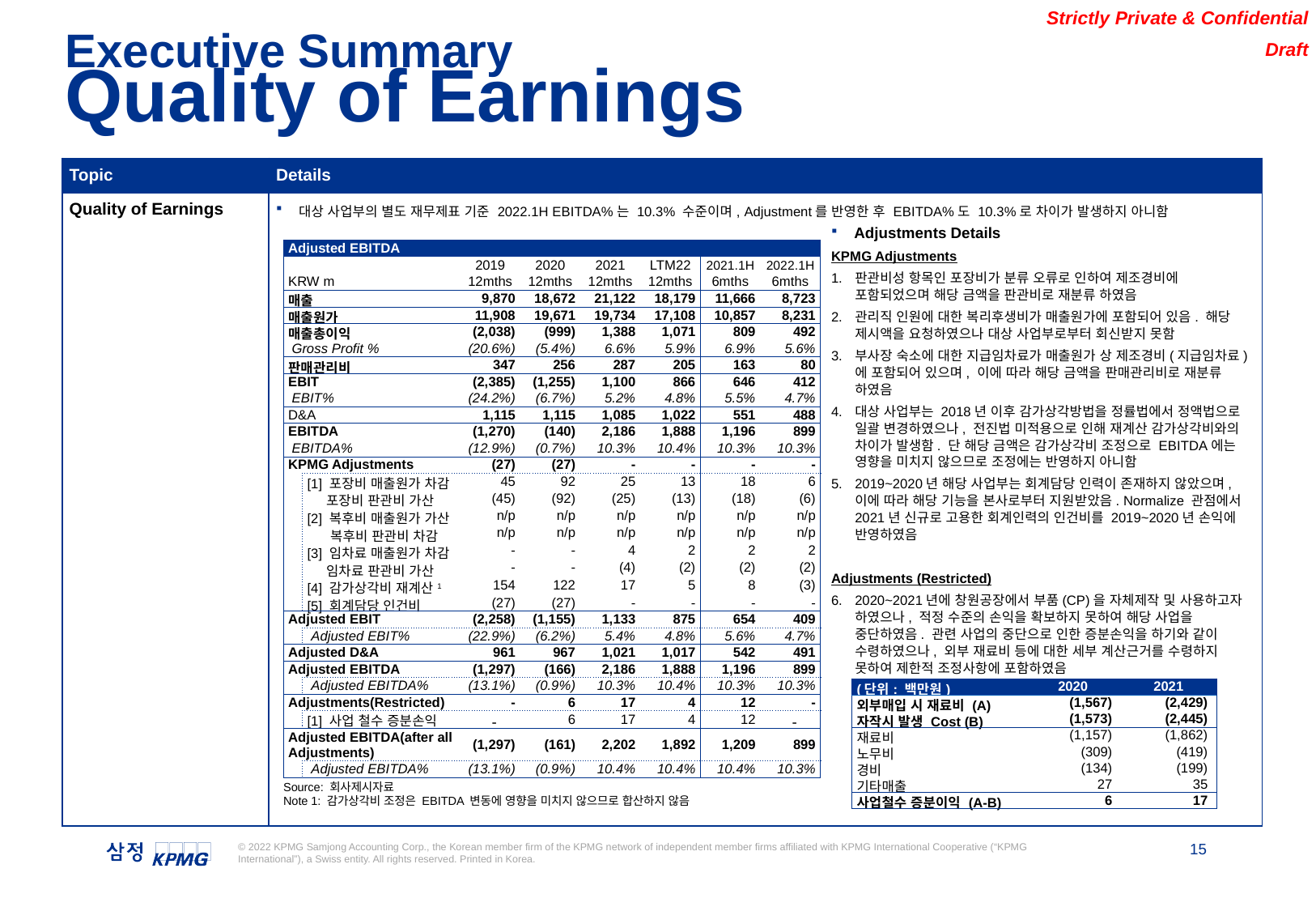

Executive Summary
Quality of Earnings
| Topic | Details |
| --- | --- |
| Quality of Earnings | 대상 사업부의 별도 재무제표 기준 2022.1H EBITDA%는 10.3% 수준이며, Adjustment를 반영한 후 EBITDA%도 10.3%로 차이가 발생하지 아니함 |
 Adjustments Details
KPMG Adjustments
판관비성 항목인 포장비가 분류 오류로 인하여 제조경비에 포함되었으며 해당 금액을 판관비로 재분류 하였음
관리직 인원에 대한 복리후생비가 매출원가에 포함되어 있음. 해당 제시액을 요청하였으나 대상 사업부로부터 회신받지 못함
부사장 숙소에 대한 지급임차료가 매출원가 상 제조경비(지급임차료)에 포함되어 있으며, 이에 따라 해당 금액을 판매관리비로 재분류 하였음
대상 사업부는 2018년 이후 감가상각방법을 정률법에서 정액법으로 일괄 변경하였으나, 전진법 미적용으로 인해 재계산 감가상각비와의 차이가 발생함. 단 해당 금액은 감가상각비 조정으로 EBITDA에는 영향을 미치지 않으므로 조정에는 반영하지 아니함
2019~2020년 해당 사업부는 회계담당 인력이 존재하지 않았으며, 이에 따라 해당 기능을 본사로부터 지원받았음. Normalize 관점에서 2021년 신규로 고용한 회계인력의 인건비를 2019~2020년 손익에 반영하였음

Adjustments (Restricted)
2020~2021년에 창원공장에서 부품(CP)을 자체제작 및 사용하고자 하였으나, 적정 수준의 손익을 확보하지 못하여 해당 사업을 중단하였음. 관련 사업의 중단으로 인한 증분손익을 하기와 같이 수령하였으나, 외부 재료비 등에 대한 세부 계산근거를 수령하지 못하여 제한적 조정사항에 포함하였음
| Adjusted EBITDA |  |  |  |  |  |  |  |
| --- | --- | --- | --- | --- | --- | --- | --- |
|  |  | 2019 | 2020 | 2021 | LTM22 | 2021.1H | 2022.1H |
| KRW m |  | 12mths | 12mths | 12mths | 12mths | 6mths | 6mths |
| 매출 |  | 9,870 | 18,672 | 21,122 | 18,179 | 11,666 | 8,723 |
| 매출원가 |  | 11,908 | 19,671 | 19,734 | 17,108 | 10,857 | 8,231 |
| 매출총이익 |  | (2,038) | (999) | 1,388 | 1,071 | 809 | 492 |
| Gross Profit % |  | (20.6%) | (5.4%) | 6.6% | 5.9% | 6.9% | 5.6% |
| 판매관리비 |  | 347 | 256 | 287 | 205 | 163 | 80 |
| EBIT |  | (2,385) | (1,255) | 1,100 | 866 | 646 | 412 |
| EBIT% |  | (24.2%) | (6.7%) | 5.2% | 4.8% | 5.5% | 4.7% |
| D&A |  | 1,115 | 1,115 | 1,085 | 1,022 | 551 | 488 |
| EBITDA |  | (1,270) | (140) | 2,186 | 1,888 | 1,196 | 899 |
| EBITDA% |  | (12.9%) | (0.7%) | 10.3% | 10.4% | 10.3% | 10.3% |
| KPMG Adjustments |  | (27) | (27) | - | - | - | - |
|  | [1] 포장비 매출원가 차감 | 45 | 92 | 25 | 13 | 18 | 6 |
|  | 포장비 판관비 가산 | (45) | (92) | (25) | (13) | (18) | (6) |
|  | [2] 복후비 매출원가 가산 | n/p | n/p | n/p | n/p | n/p | n/p |
|  | 복후비 판관비 차감 | n/p | n/p | n/p | n/p | n/p | n/p |
|  | [3] 임차료 매출원가 차감 | - | - | 4 | 2 | 2 | 2 |
|  | 임차료 판관비 가산 | - | - | (4) | (2) | (2) | (2) |
|  | [4] 감가상각비 재계산1 | 154 | 122 | 17 | 5 | 8 | (3) |
|  | [5] 회계담당 인건비 | (27) | (27) | - | - | - | - |
| Adjusted EBIT |  | (2,258) | (1,155) | 1,133 | 875 | 654 | 409 |
|  | Adjusted EBIT% | (22.9%) | (6.2%) | 5.4% | 4.8% | 5.6% | 4.7% |
| Adjusted D&A |  | 961 | 967 | 1,021 | 1,017 | 542 | 491 |
| Adjusted EBITDA |  | (1,297) | (166) | 2,186 | 1,888 | 1,196 | 899 |
|  | Adjusted EBITDA% | (13.1%) | (0.9%) | 10.3% | 10.4% | 10.3% | 10.3% |
| Adjustments(Restricted) |  | - | 6 | 17 | 4 | 12 | - |
|  | [1] 사업 철수 증분손익 | - | 6 | 17 | 4 | 12 | - |
| Adjusted EBITDA(after all Adjustments) |  | (1,297) | (161) | 2,202 | 1,892 | 1,209 | 899 |
|  | Adjusted EBITDA% | (13.1%) | (0.9%) | 10.4% | 10.4% | 10.4% | 10.3% |
| (단위: 백만원) | 2020 | 2021 |
| --- | --- | --- |
| 외부매입 시 재료비 (A) | (1,567) | (2,429) |
| 자작시 발생 Cost (B) | (1,573) | (2,445) |
| 재료비 | (1,157) | (1,862) |
| 노무비 | (309) | (419) |
| 경비 | (134) | (199) |
| 기타매출 | 27 | 35 |
| 사업철수 증분이익 (A-B) | 6 | 17 |
Source: 회사제시자료
Note 1: 감가상각비 조정은 EBITDA 변동에 영향을 미치지 않으므로 합산하지 않음